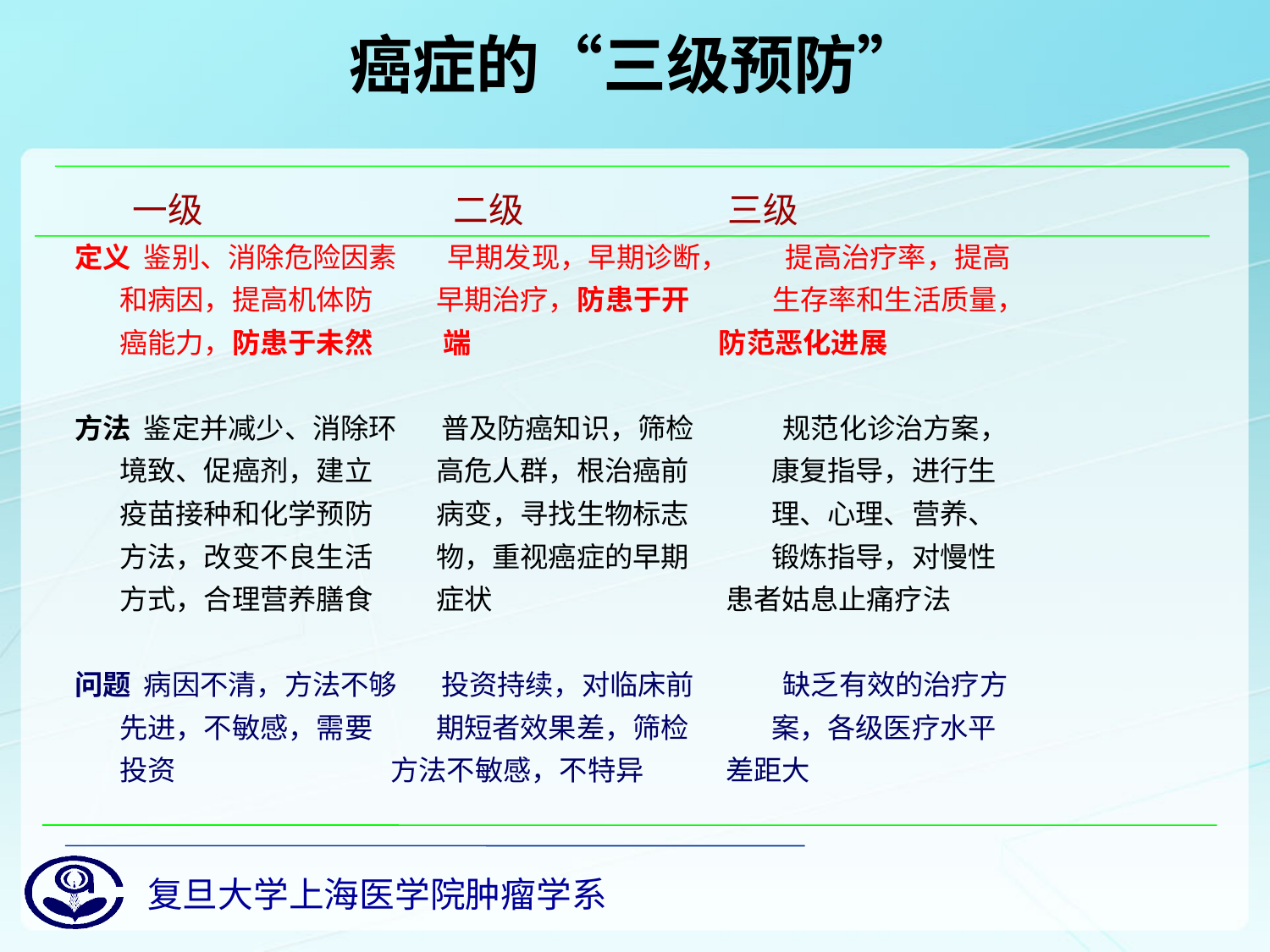

# 癌症的“三级预防”

       一级                                二级                          三级
定义  鉴别、消除危险因素        早期发现，早期诊断，         提高治疗率，提高
      和病因，提高机体防          早期治疗，防患于开             生存率和生活质量，
      癌能力，防患于未然           端                                       防范恶化进展

方法  鉴定并减少、消除环       普及防癌知识，筛检              规范化诊治方案，
      境致、促癌剂，建立          高危人群，根治癌前             康复指导，进行生
      疫苗接种和化学预防          病变，寻找生物标志             理、心理、营养、
      方法，改变不良生活          物，重视癌症的早期             锻炼指导，对慢性
      方式，合理营养膳食          症状                                     患者姑息止痛疗法

问题  病因不清，方法不够       投资持续，对临床前              缺乏有效的治疗方
      先进，不敏感，需要          期短者效果差，筛检             案，各级医疗水平
      投资                                  方法不敏感，不特异             差距大